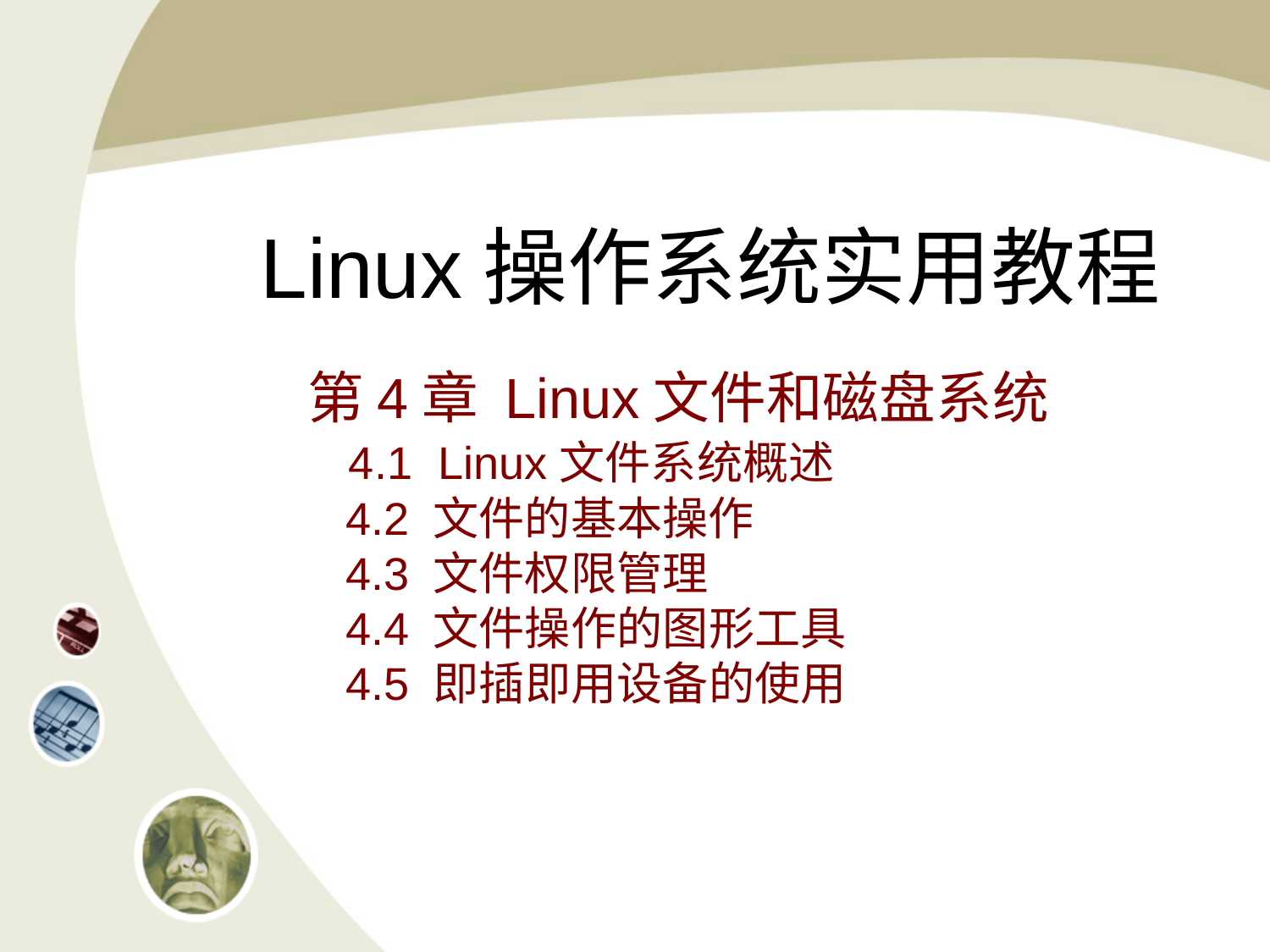

# Linux操作系统实用教程
第4章 Linux文件和磁盘系统
   4.1  Linux文件系统概述
   4.2 文件的基本操作
   4.3 文件权限管理
   4.4 文件操作的图形工具
   4.5 即插即用设备的使用